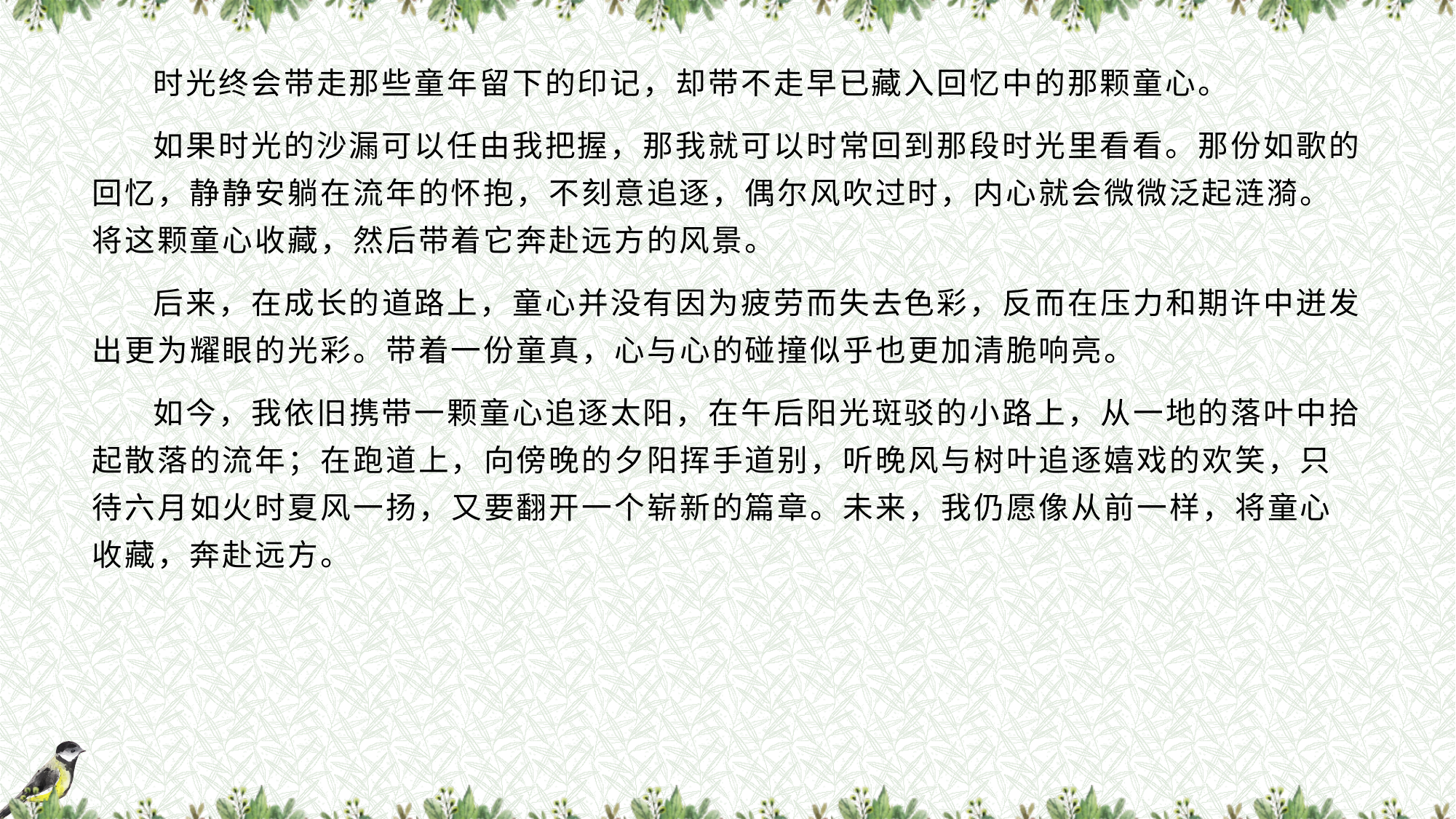

时光终会带走那些童年留下的印记，却带不走早已藏入回忆中的那颗童心。
      如果时光的沙漏可以任由我把握，那我就可以时常回到那段时光里看看。那份如歌的回忆，静静安躺在流年的怀抱，不刻意追逐，偶尔风吹过时，内心就会微微泛起涟漪。将这颗童心收藏，然后带着它奔赴远方的风景。
      后来，在成长的道路上，童心并没有因为疲劳而失去色彩，反而在压力和期许中迸发出更为耀眼的光彩。带着一份童真，心与心的碰撞似乎也更加清脆响亮。
      如今，我依旧携带一颗童心追逐太阳，在午后阳光斑驳的小路上，从一地的落叶中拾起散落的流年；在跑道上，向傍晚的夕阳挥手道别，听晚风与树叶追逐嬉戏的欢笑，只待六月如火时夏风一扬，又要翻开一个崭新的篇章。未来，我仍愿像从前一样，将童心收藏，奔赴远方。